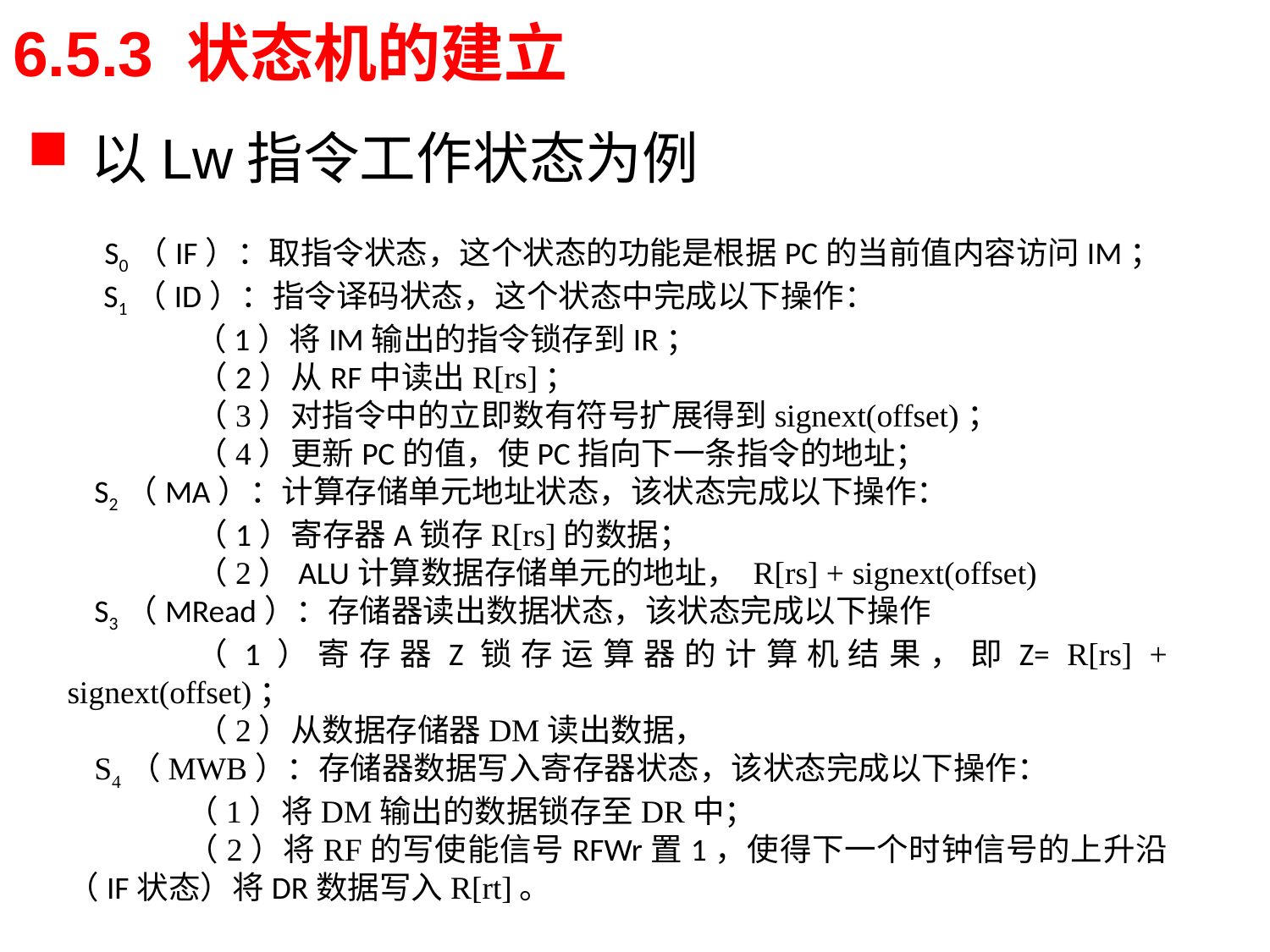

# 6.5.3 状态机的建立
以Lw指令工作状态为例
S0（IF）：取指令状态，这个状态的功能是根据PC的当前值内容访问IM；
S1（ID）：指令译码状态，这个状态中完成以下操作：
（1）将IM输出的指令锁存到IR；
（2）从RF中读出R[rs]；
（3）对指令中的立即数有符号扩展得到signext(offset)；
（4）更新PC的值，使PC指向下一条指令的地址；
S2（MA）：计算存储单元地址状态，该状态完成以下操作：
（1）寄存器A锁存R[rs]的数据；
（2）ALU计算数据存储单元的地址， R[rs] + signext(offset)
S3（MRead）：存储器读出数据状态，该状态完成以下操作
（1）寄存器Z锁存运算器的计算机结果，即Z= R[rs] + signext(offset)；
（2）从数据存储器DM读出数据，
S4（MWB）：存储器数据写入寄存器状态，该状态完成以下操作：
（1）将DM输出的数据锁存至DR中；
（2）将RF的写使能信号RFWr置1，使得下一个时钟信号的上升沿（IF状态）将DR数据写入R[rt]。